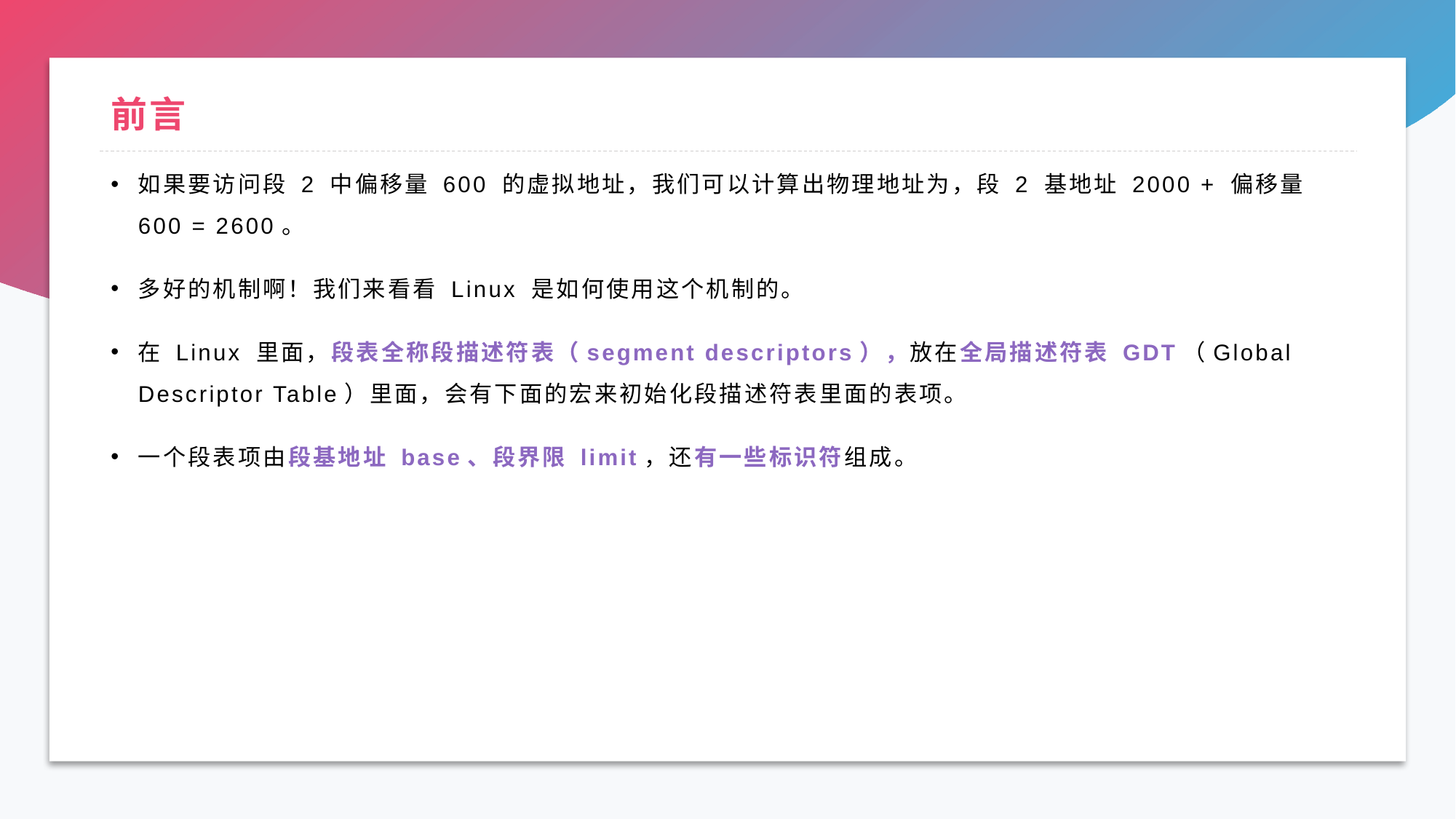

# 前言
如果要访问段 2 中偏移量 600 的虚拟地址，我们可以计算出物理地址为，段 2 基地址 2000 + 偏移量 600 = 2600。
多好的机制啊！我们来看看 Linux 是如何使用这个机制的。
在 Linux 里面，段表全称段描述符表（segment descriptors），放在全局描述符表 GDT（Global Descriptor Table）里面，会有下面的宏来初始化段描述符表里面的表项。
一个段表项由段基地址 base、段界限 limit，还有一些标识符组成。